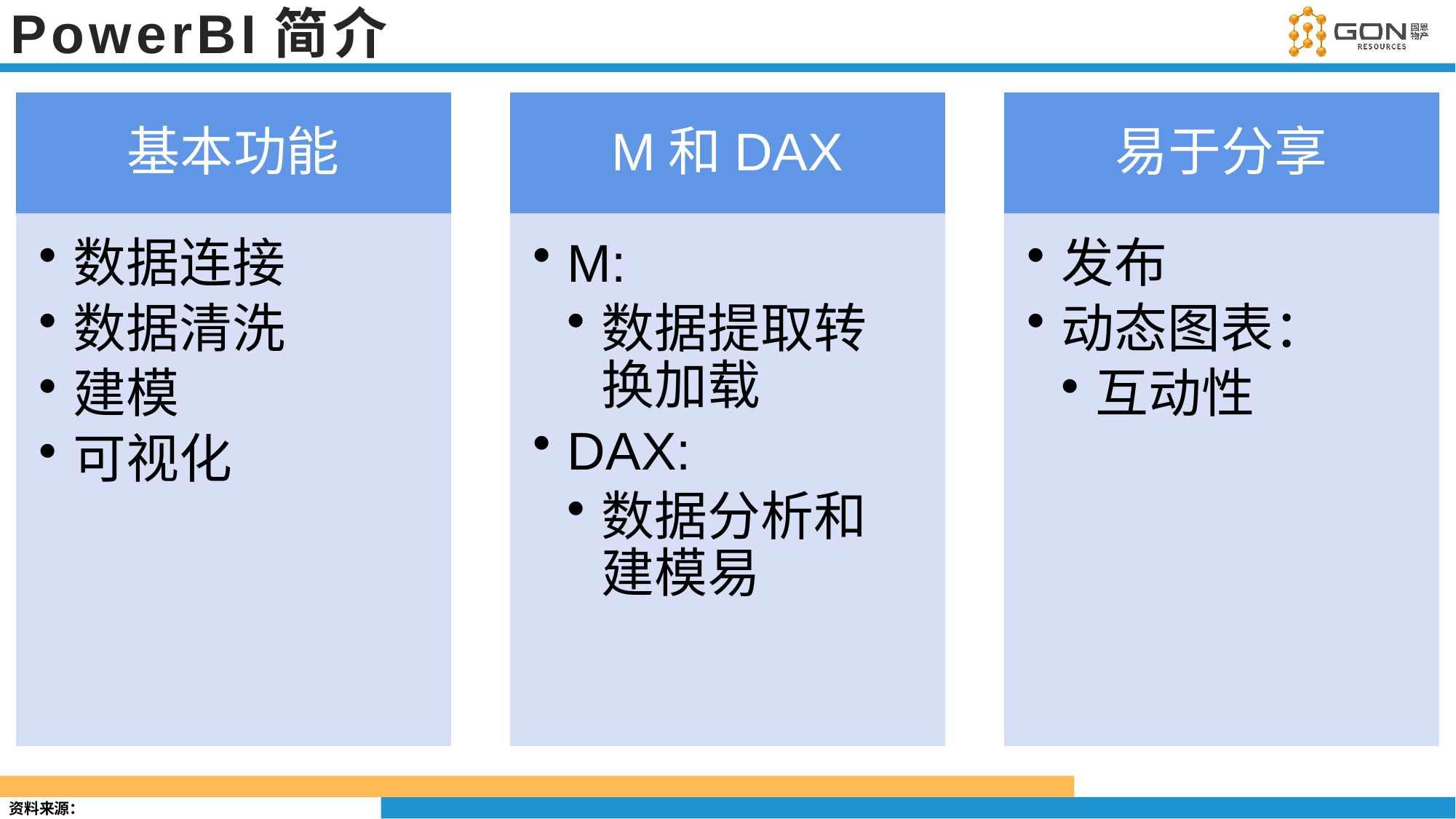

# PowerBI简介
基本功能
数据连接
数据清洗
建模
可视化
M和DAX
M:
数据提取转换加载
DAX:
数据分析和建模易
易于分享
发布
动态图表：
互动性